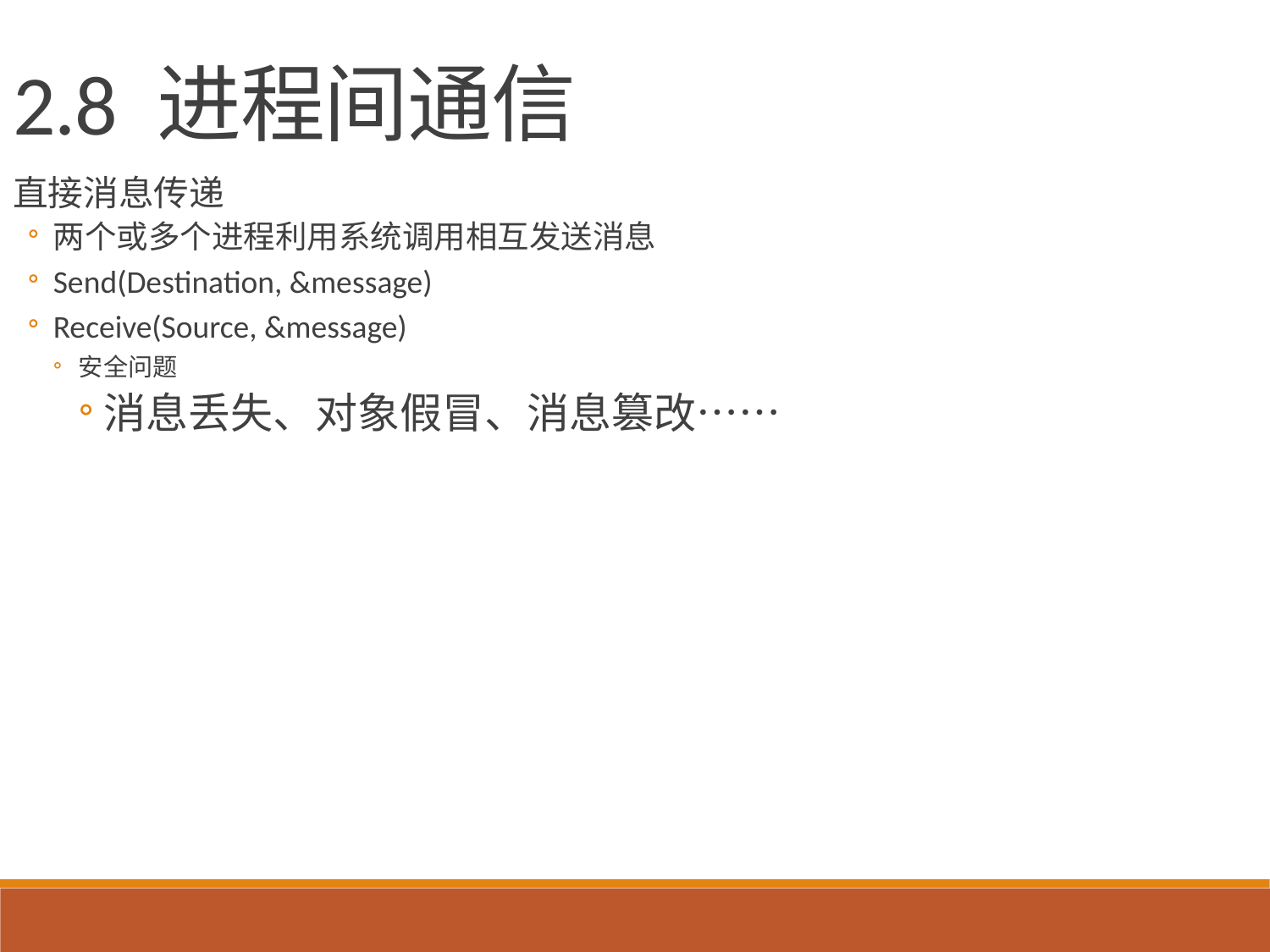

2.8 进程间通信
直接消息传递
两个或多个进程利用系统调用相互发送消息
Send(Destination, &message)
Receive(Source, &message)
安全问题
消息丢失、对象假冒、消息篡改……